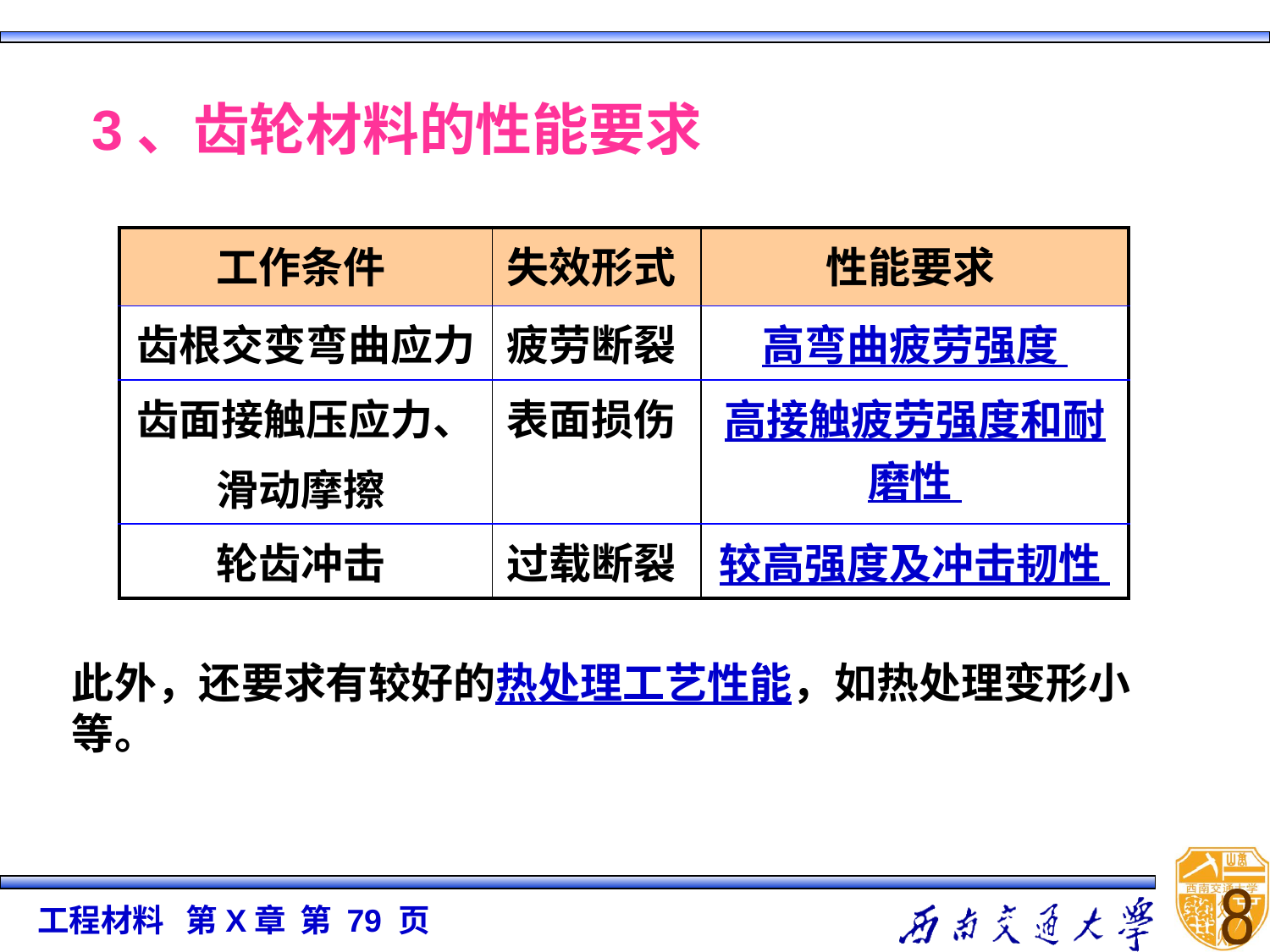

3、齿轮材料的性能要求
| 工作条件 | 失效形式 | 性能要求 |
| --- | --- | --- |
| 齿根交变弯曲应力 | 疲劳断裂 | 高弯曲疲劳强度 |
| 齿面接触压应力、 滑动摩擦 | 表面损伤 | 高接触疲劳强度和耐磨性 |
| 轮齿冲击 | 过载断裂 | 较高强度及冲击韧性 |
此外，还要求有较好的热处理工艺性能，如热处理变形小等。
8